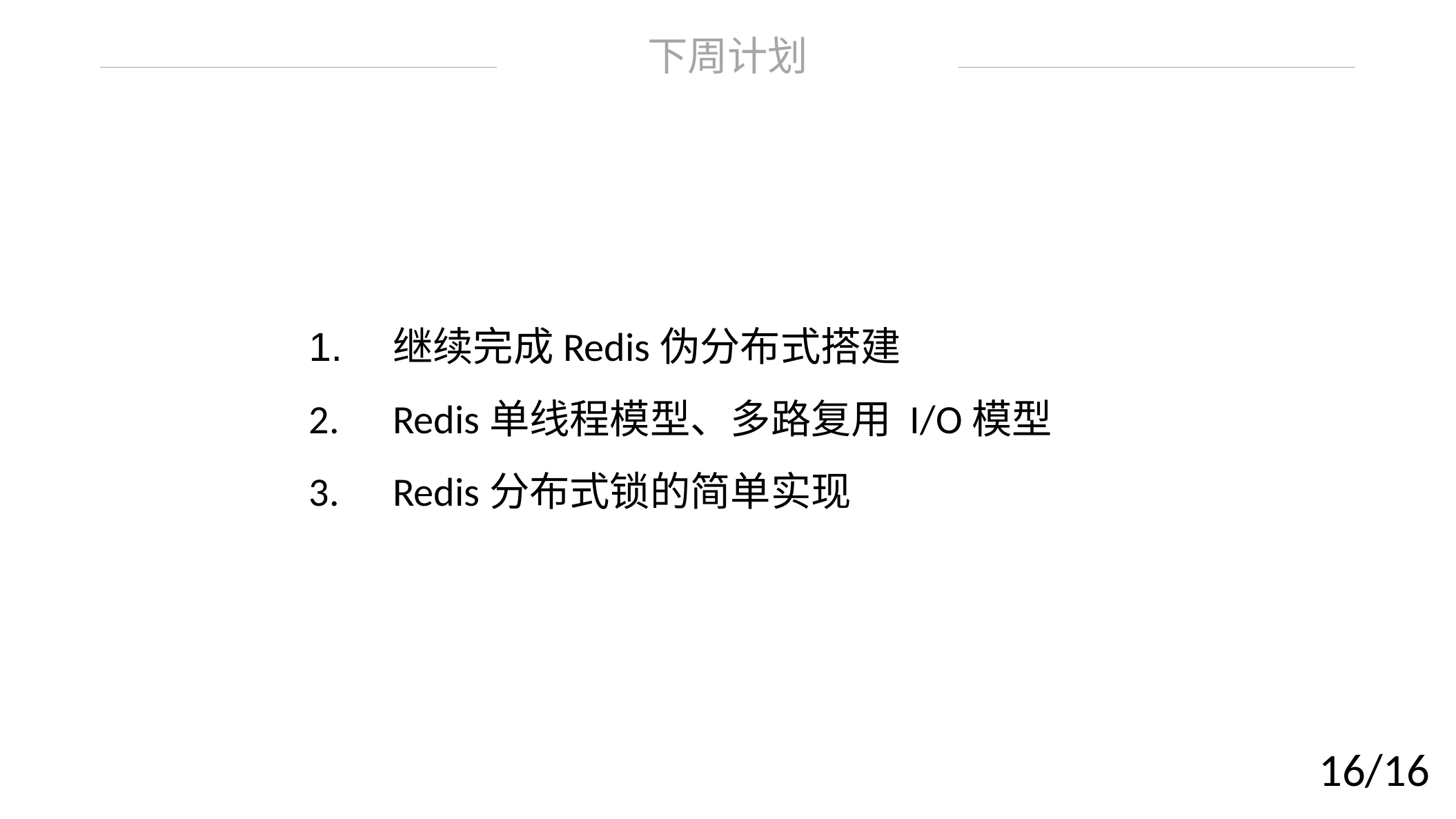

下周计划
继续完成Redis伪分布式搭建
Redis单线程模型、多路复用 I/O模型
Redis分布式锁的简单实现
16/16